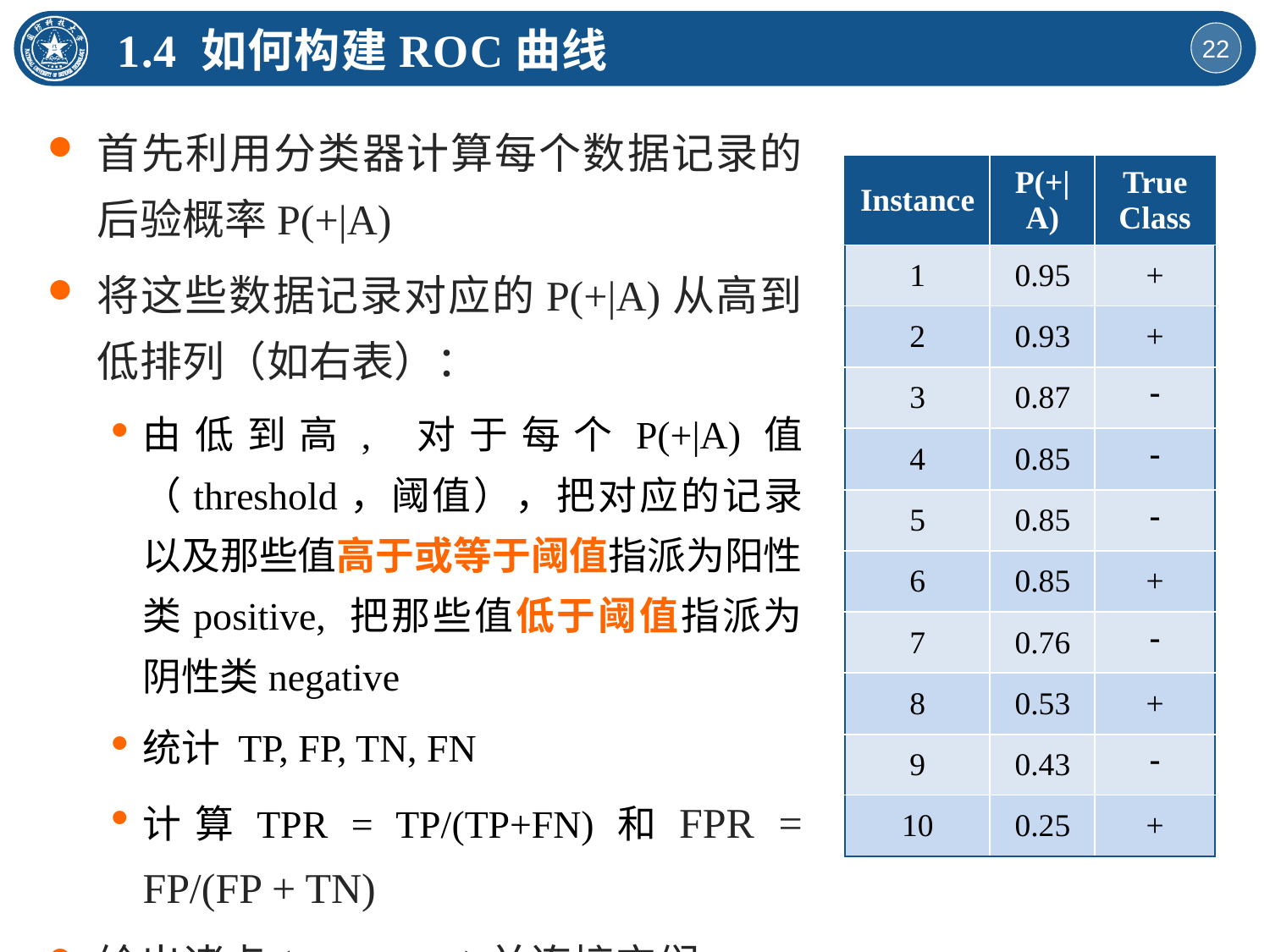

1.4 如何构建ROC曲线
首先利用分类器计算每个数据记录的后验概率P(+|A)
将这些数据记录对应的P(+|A)从高到低排列（如右表）：
由低到高, 对于每个P(+|A)值（threshold，阈值），把对应的记录以及那些值高于或等于阈值指派为阳性类positive, 把那些值低于阈值指派为阴性类negative
统计 TP, FP, TN, FN
计算TPR = TP/(TP+FN)和FPR = FP/(FP + TN)
绘出诸点(FPR, TPR)并连接它们
| Instance | P(+|A) | True Class |
| --- | --- | --- |
| 1 | 0.95 | + |
| 2 | 0.93 | + |
| 3 | 0.87 | − |
| 4 | 0.85 | − |
| 5 | 0.85 | − |
| 6 | 0.85 | + |
| 7 | 0.76 | − |
| 8 | 0.53 | + |
| 9 | 0.43 | − |
| 10 | 0.25 | + |